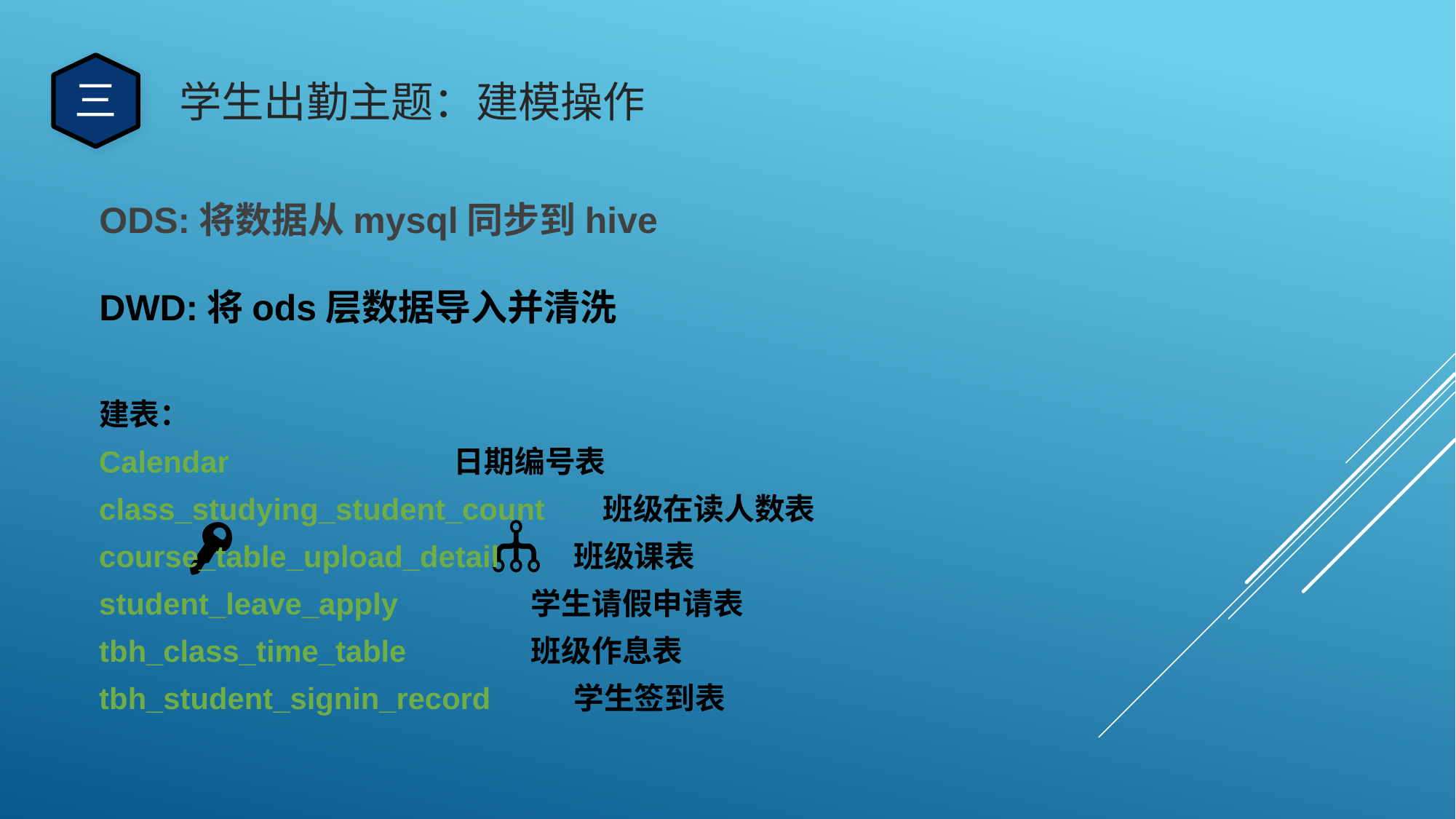

三
学生出勤主题：建模操作

ODS:将数据从mysql同步到hive

DWD:将ods层数据导入并清洗

建表：
Calendar                          日期编号表
class_studying_student_count      班级在读人数表
course_table_upload_detail        班级课表
student_leave_apply               学生请假申请表
tbh_class_time_table              班级作息表
tbh_student_signin_record         学生签到表